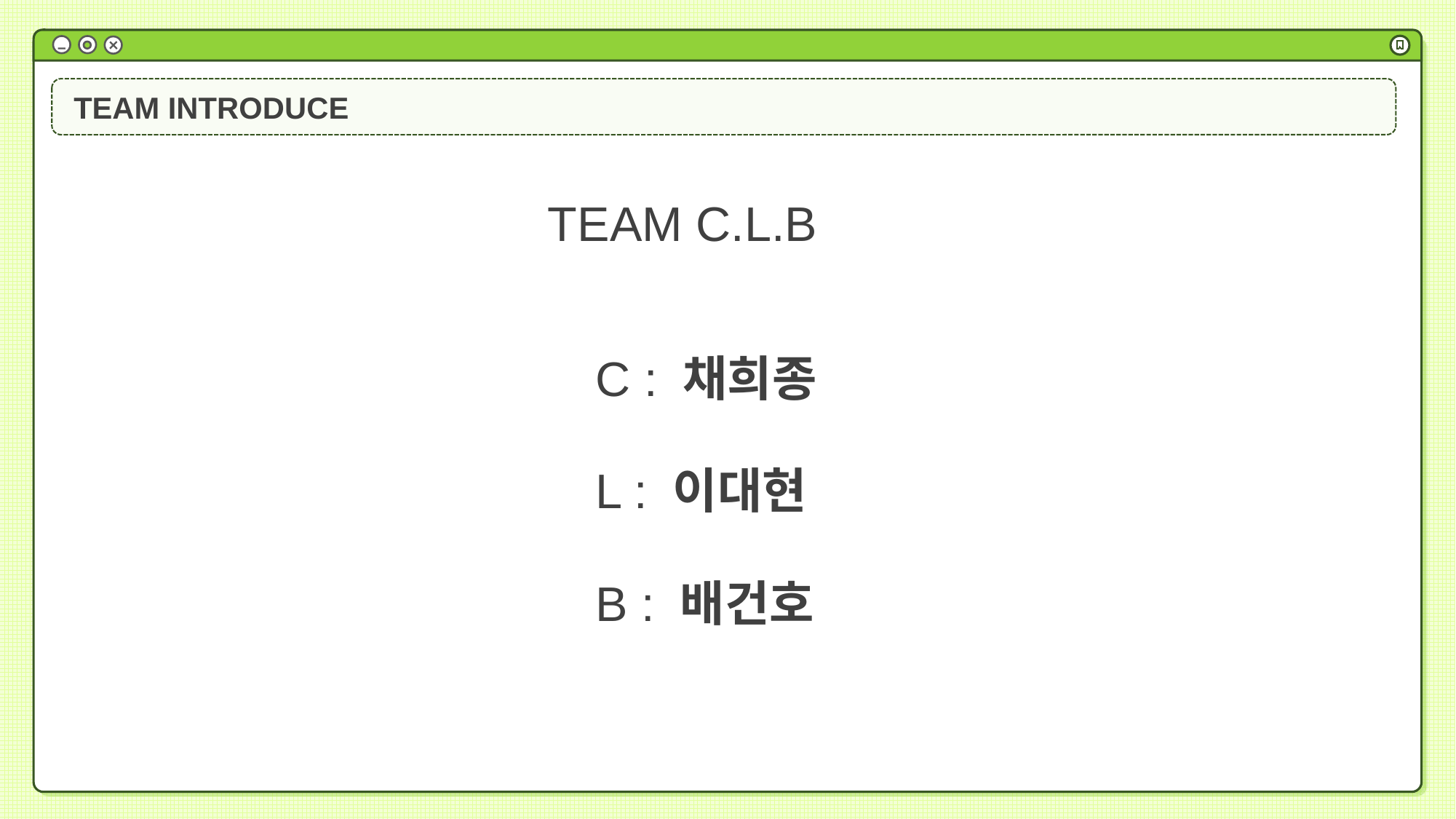

TEAM INTRODUCE
TEAM C.L.B
C : 채희종
L : 이대현
B : 배건호